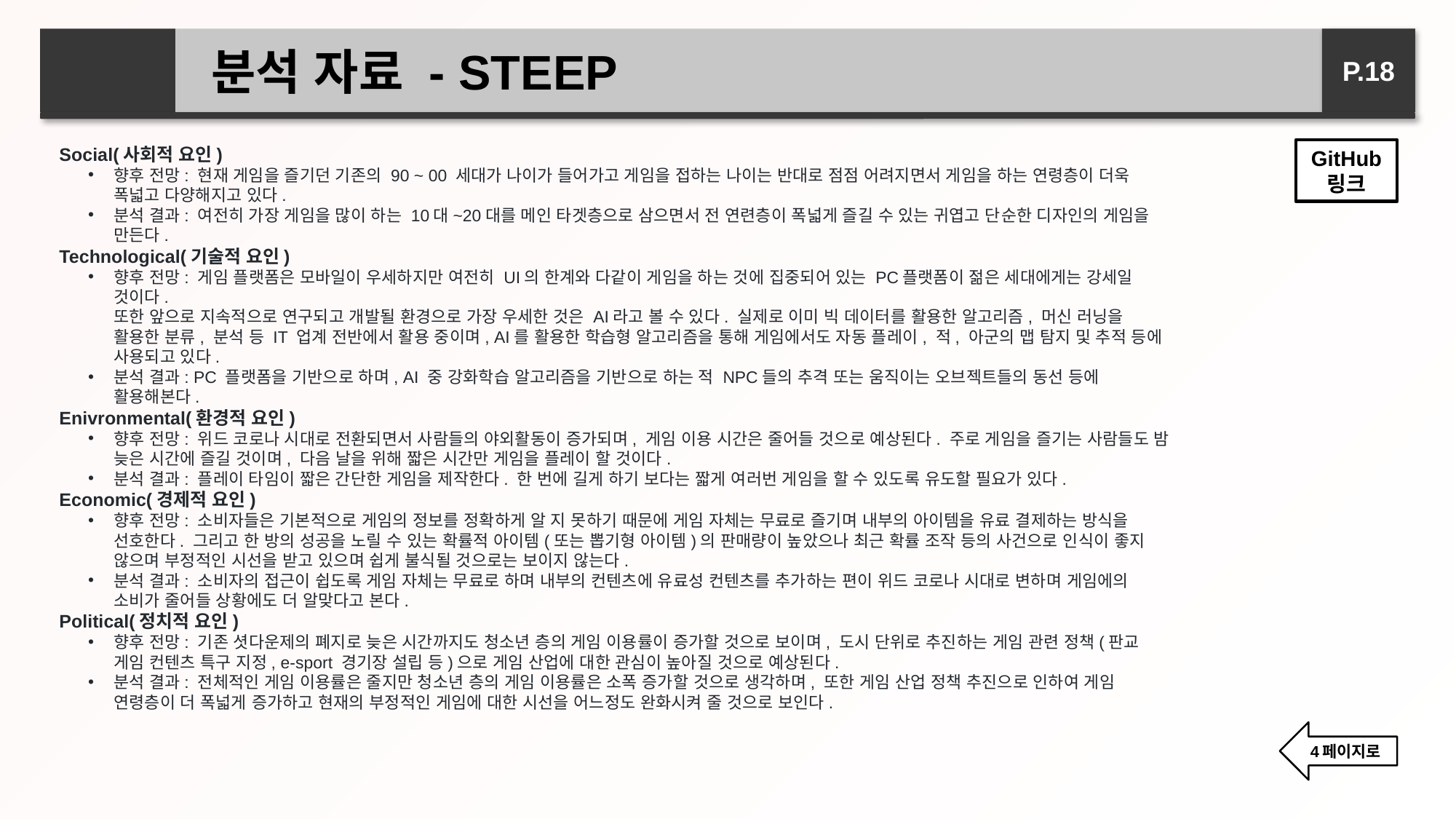

분석 자료 - STEEP
P.18

Social(사회적 요인)
향후 전망: 현재 게임을 즐기던 기존의 90 ~ 00 세대가 나이가 들어가고 게임을 접하는 나이는 반대로 점점 어려지면서 게임을 하는 연령층이 더욱 폭넓고 다양해지고 있다.
분석 결과: 여전히 가장 게임을 많이 하는 10대~20대를 메인 타겟층으로 삼으면서 전 연련층이 폭넓게 즐길 수 있는 귀엽고 단순한 디자인의 게임을 만든다.
Technological(기술적 요인)
향후 전망: 게임 플랫폼은 모바일이 우세하지만 여전히 UI의 한계와 다같이 게임을 하는 것에 집중되어 있는 PC플랫폼이 젊은 세대에게는 강세일 것이다.
또한 앞으로 지속적으로 연구되고 개발될 환경으로 가장 우세한 것은 AI라고 볼 수 있다. 실제로 이미 빅 데이터를 활용한 알고리즘, 머신 러닝을 활용한 분류, 분석 등 IT 업계 전반에서 활용 중이며, AI를 활용한 학습형 알고리즘을 통해 게임에서도 자동 플레이, 적, 아군의 맵 탐지 및 추적 등에 사용되고 있다.
분석 결과: PC 플랫폼을 기반으로 하며, AI 중 강화학습 알고리즘을 기반으로 하는 적 NPC들의 추격 또는 움직이는 오브젝트들의 동선 등에 활용해본다.
Enivronmental(환경적 요인)
향후 전망: 위드 코로나 시대로 전환되면서 사람들의 야외활동이 증가되며, 게임 이용 시간은 줄어들 것으로 예상된다. 주로 게임을 즐기는 사람들도 밤 늦은 시간에 즐길 것이며, 다음 날을 위해 짧은 시간만 게임을 플레이 할 것이다.
분석 결과: 플레이 타임이 짧은 간단한 게임을 제작한다. 한 번에 길게 하기 보다는 짧게 여러번 게임을 할 수 있도록 유도할 필요가 있다.
Economic(경제적 요인)
향후 전망: 소비자들은 기본적으로 게임의 정보를 정확하게 알 지 못하기 때문에 게임 자체는 무료로 즐기며 내부의 아이템을 유료 결제하는 방식을 선호한다. 그리고 한 방의 성공을 노릴 수 있는 확률적 아이템(또는 뽑기형 아이템)의 판매량이 높았으나 최근 확률 조작 등의 사건으로 인식이 좋지 않으며 부정적인 시선을 받고 있으며 쉽게 불식될 것으로는 보이지 않는다.
분석 결과: 소비자의 접근이 쉽도록 게임 자체는 무료로 하며 내부의 컨텐츠에 유료성 컨텐츠를 추가하는 편이 위드 코로나 시대로 변하며 게임에의 소비가 줄어들 상황에도 더 알맞다고 본다.
Political(정치적 요인)
향후 전망: 기존 셧다운제의 폐지로 늦은 시간까지도 청소년 층의 게임 이용률이 증가할 것으로 보이며, 도시 단위로 추진하는 게임 관련 정책(판교 게임 컨텐츠 특구 지정, e-sport 경기장 설립 등)으로 게임 산업에 대한 관심이 높아질 것으로 예상된다.
분석 결과: 전체적인 게임 이용률은 줄지만 청소년 층의 게임 이용률은 소폭 증가할 것으로 생각하며, 또한 게임 산업 정책 추진으로 인하여 게임 연령층이 더 폭넓게 증가하고 현재의 부정적인 게임에 대한 시선을 어느정도 완화시켜 줄 것으로 보인다.
GitHub 링크

4페이지로